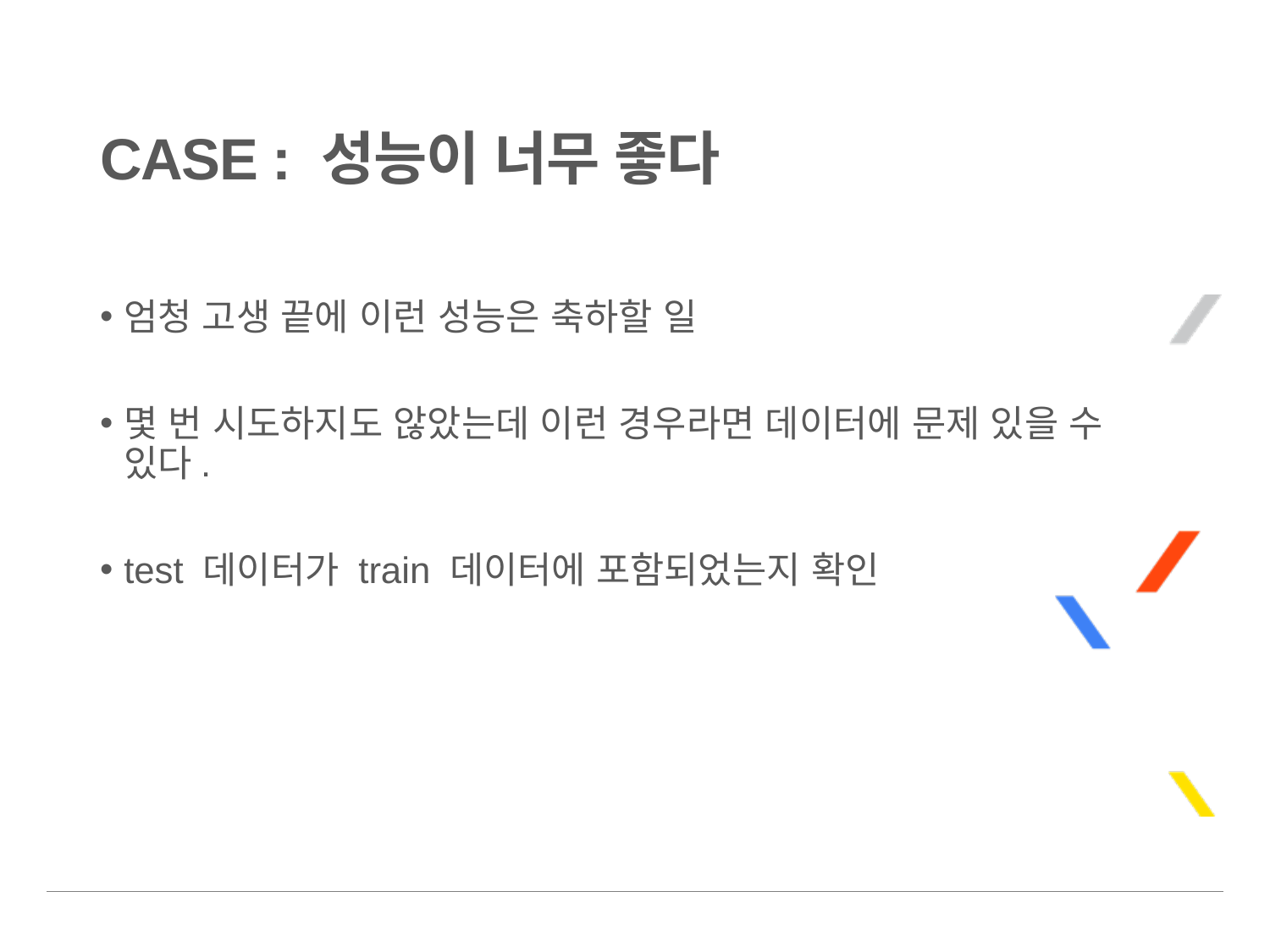

# CASE : 성능이 너무 좋다
엄청 고생 끝에 이런 성능은 축하할 일

몇 번 시도하지도 않았는데 이런 경우라면 데이터에 문제 있을 수 있다.

test 데이터가 train 데이터에 포함되었는지 확인